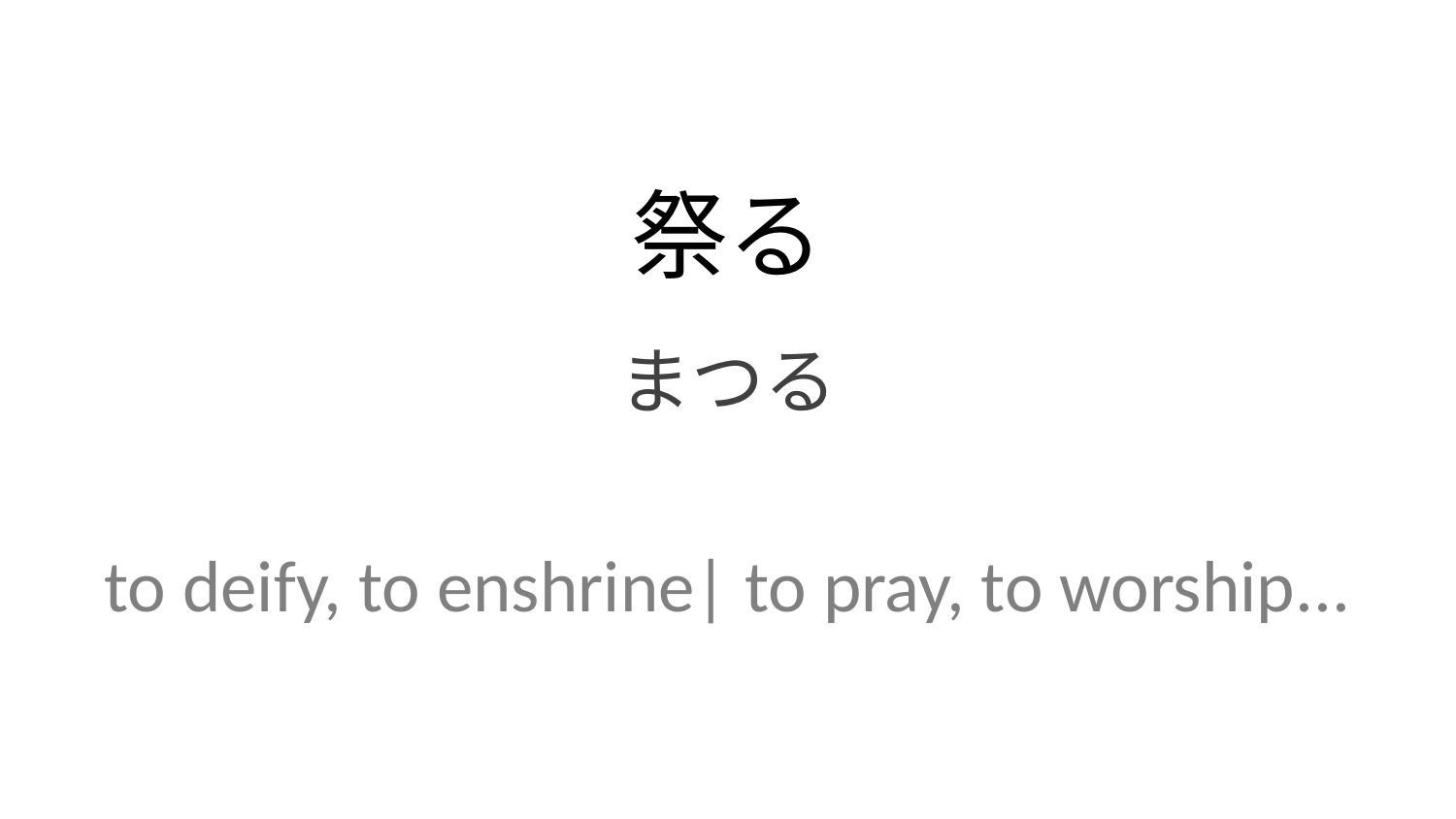

祭る

まつる
to deify, to enshrine| to pray, to worship...